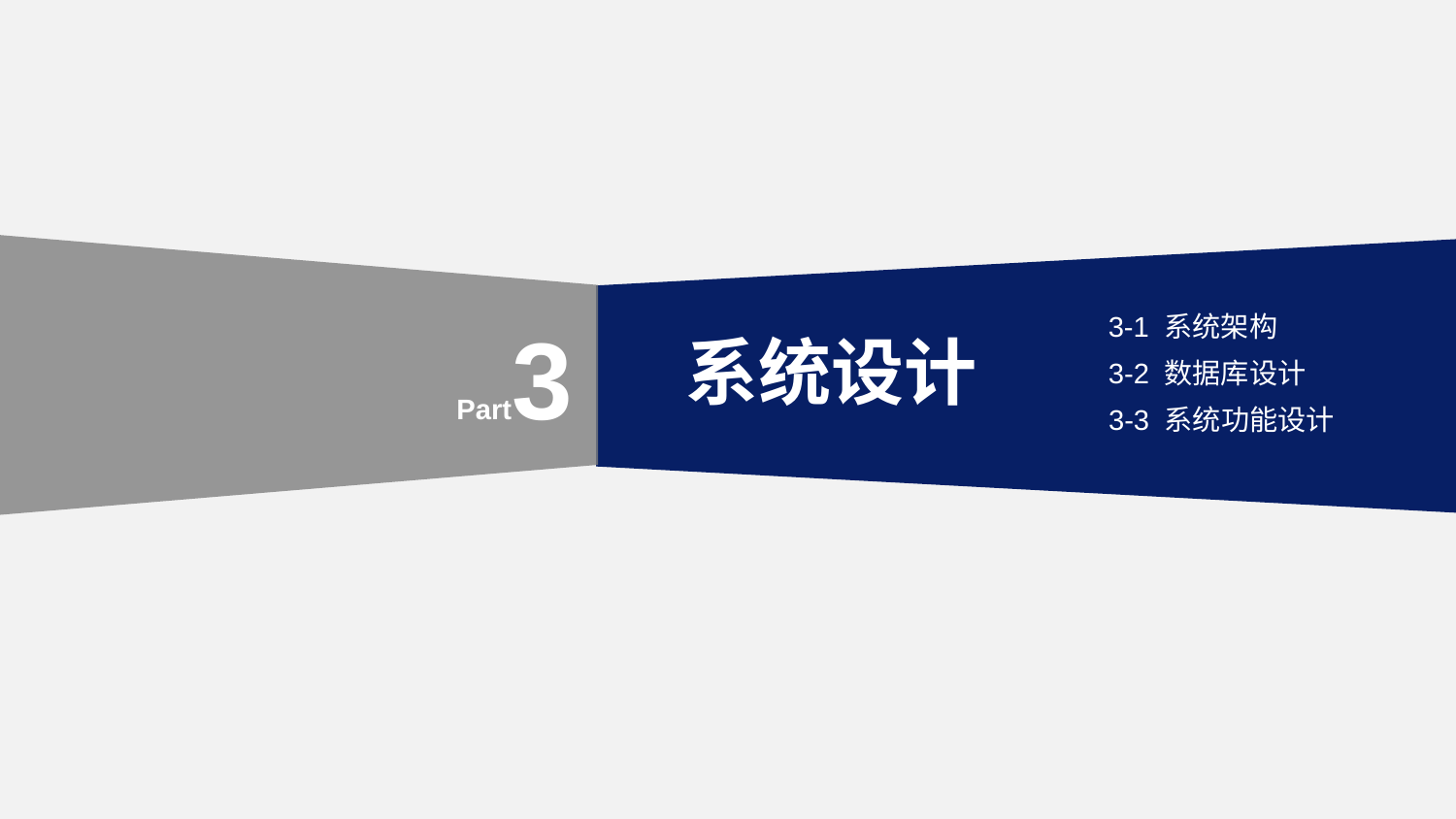

3-1 系统架构
3-2 数据库设计
3-3 系统功能设计
Part3
系统设计